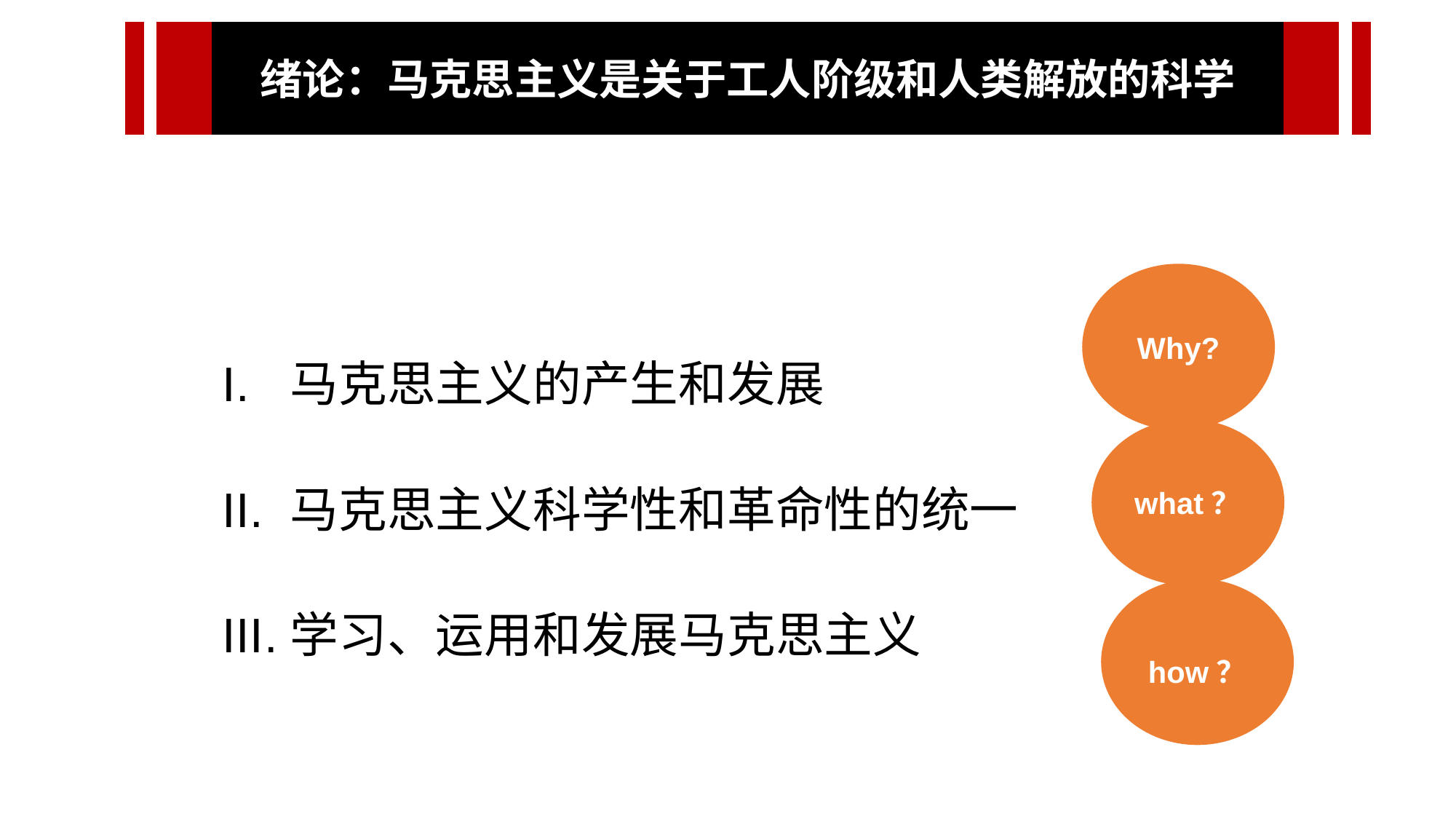

绪论：马克思主义是关于工人阶级和人类解放的科学

Why?
马克思主义的产生和发展
马克思主义科学性和革命性的统一
学习、运用和发展马克思主义
what？
how？